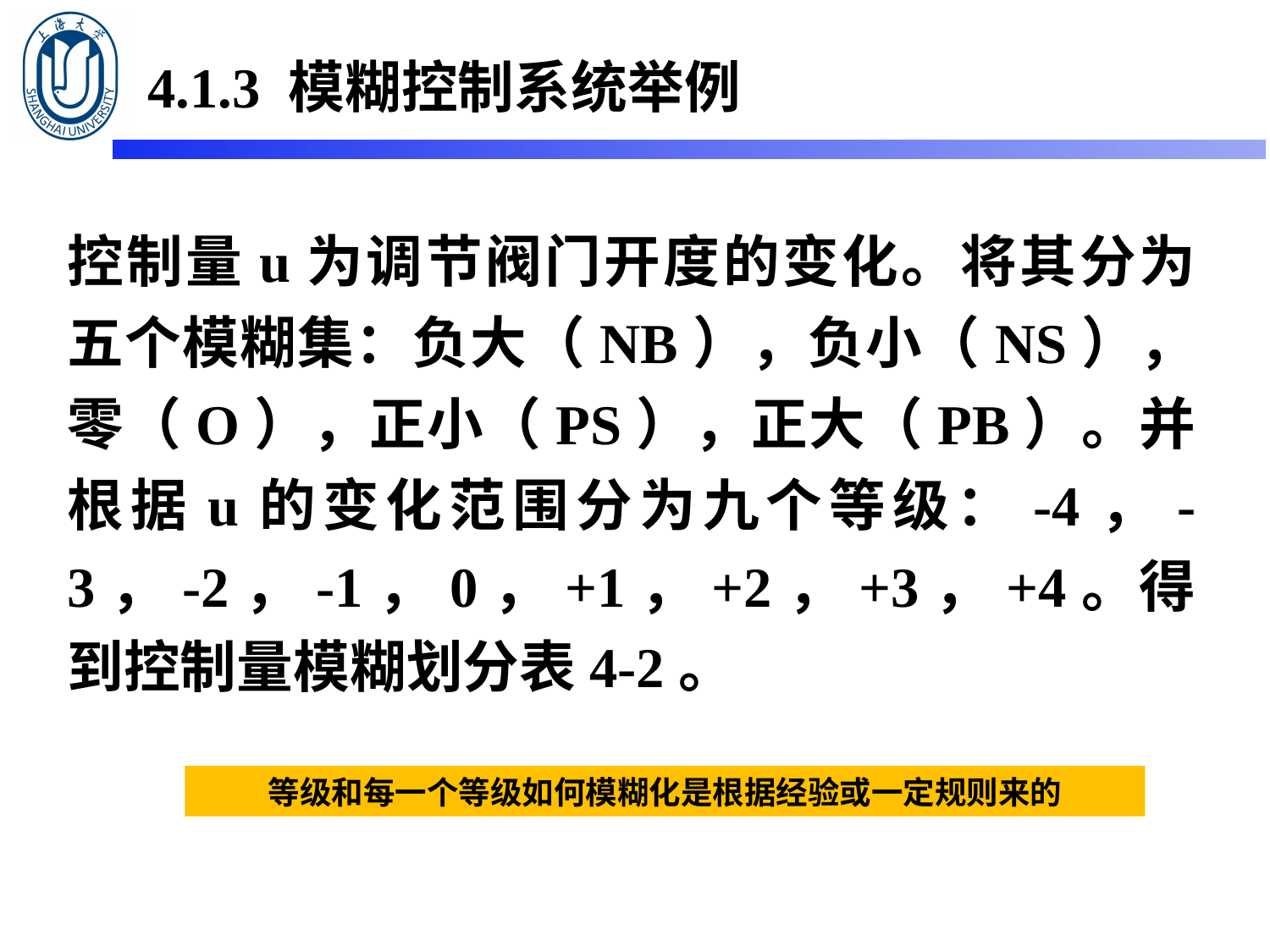

4.1.3 模糊控制系统举例
控制量u为调节阀门开度的变化。将其分为五个模糊集：负大（NB），负小（NS），零（O），正小（PS），正大（PB）。并根据u的变化范围分为九个等级：-4，-3，-2，-1，0，+1，+2，+3，+4。得到控制量模糊划分表4-2。
等级和每一个等级如何模糊化是根据经验或一定规则来的